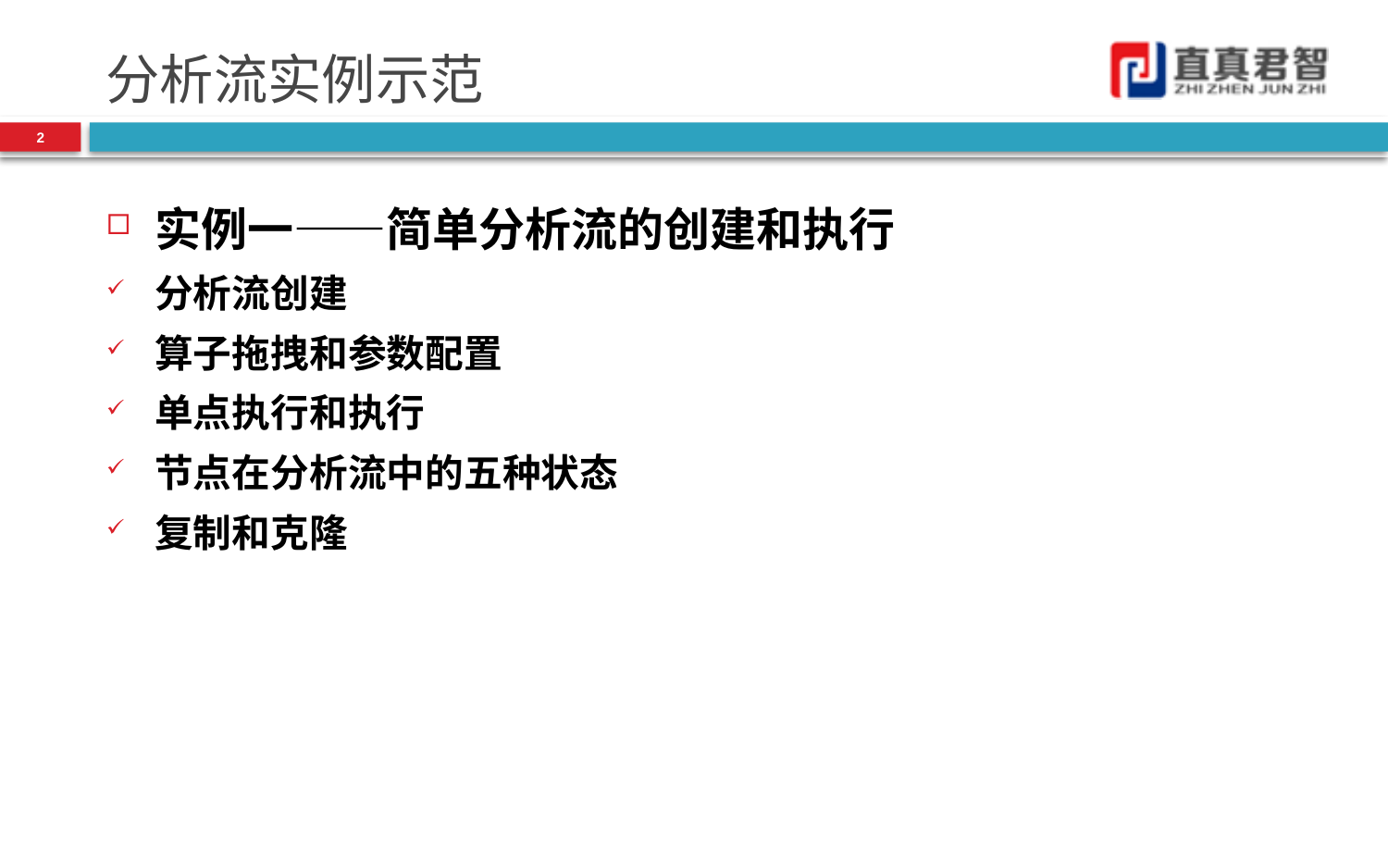

# 分析流实例示范
2
实例一——简单分析流的创建和执行
分析流创建
算子拖拽和参数配置
单点执行和执行
节点在分析流中的五种状态
复制和克隆